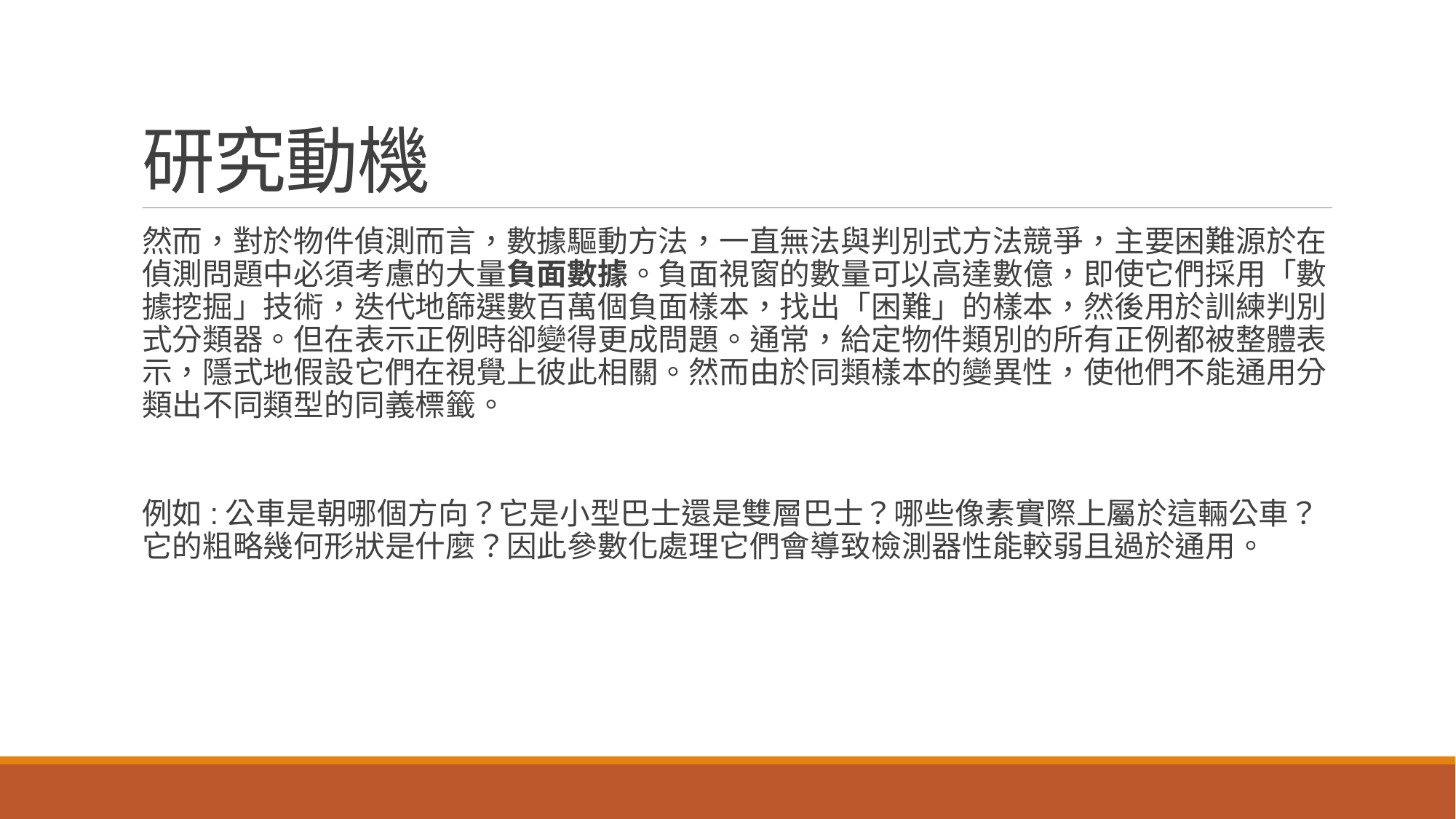

# 研究動機
然而，對於物件偵測而言，數據驅動方法，一直無法與判別式方法競爭，主要困難源於在偵測問題中必須考慮的大量負面數據。負面視窗的數量可以高達數億，即使它們採用「數據挖掘」技術，迭代地篩選數百萬個負面樣本，找出「困難」的樣本，然後用於訓練判別式分類器。但在表示正例時卻變得更成問題。通常，給定物件類別的所有正例都被整體表示，隱式地假設它們在視覺上彼此相關。然而由於同類樣本的變異性，使他們不能通用分類出不同類型的同義標籤。

例如:公車是朝哪個方向？它是小型巴士還是雙層巴士？哪些像素實際上屬於這輛公車？它的粗略幾何形狀是什麼？因此參數化處理它們會導致檢測器性能較弱且過於通用。